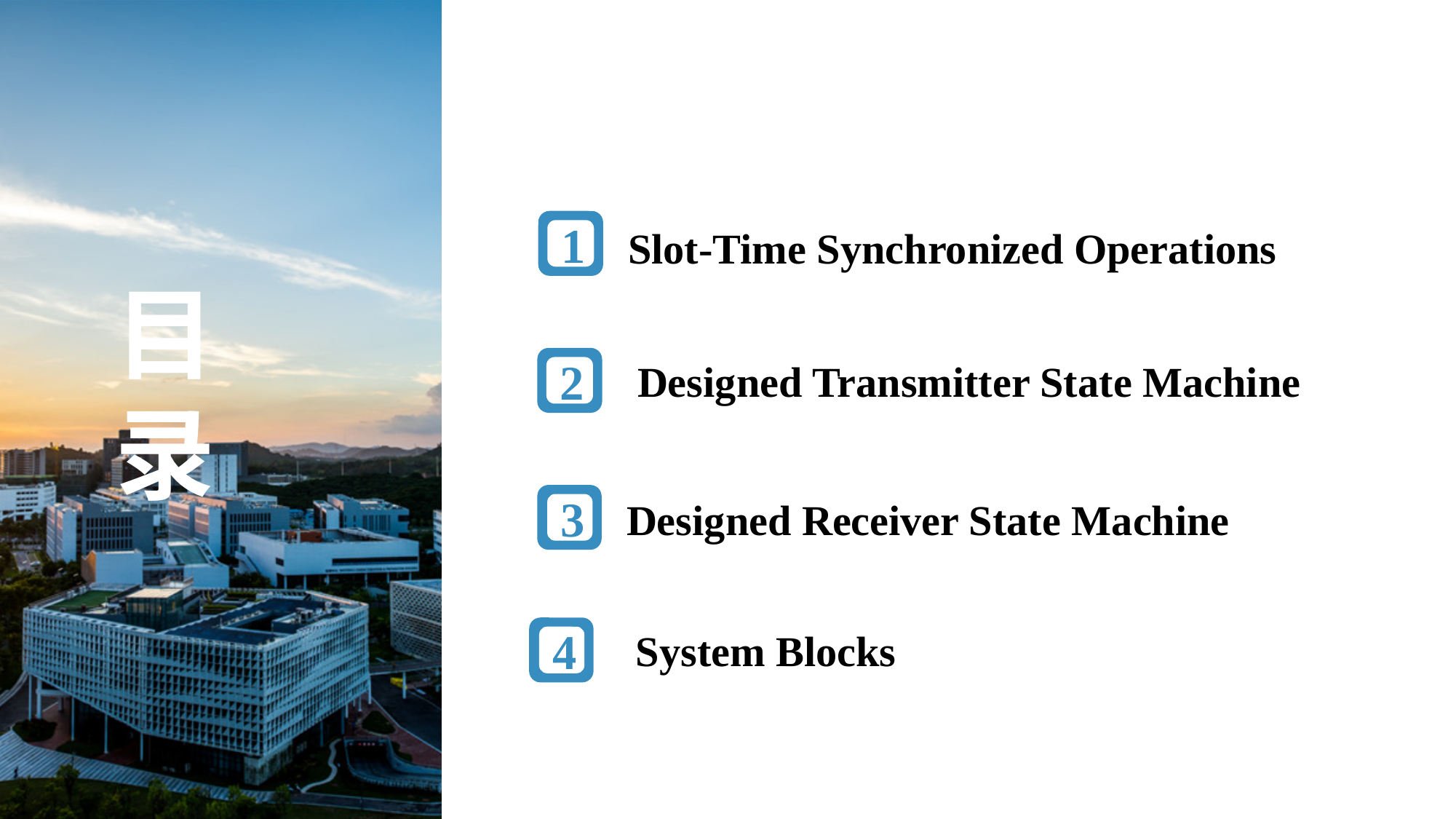

1
Slot-Time Synchronized Operations

2
目
录
 Designed Transmitter State Machine

3
Designed Receiver State Machine

4
System Blocks
2